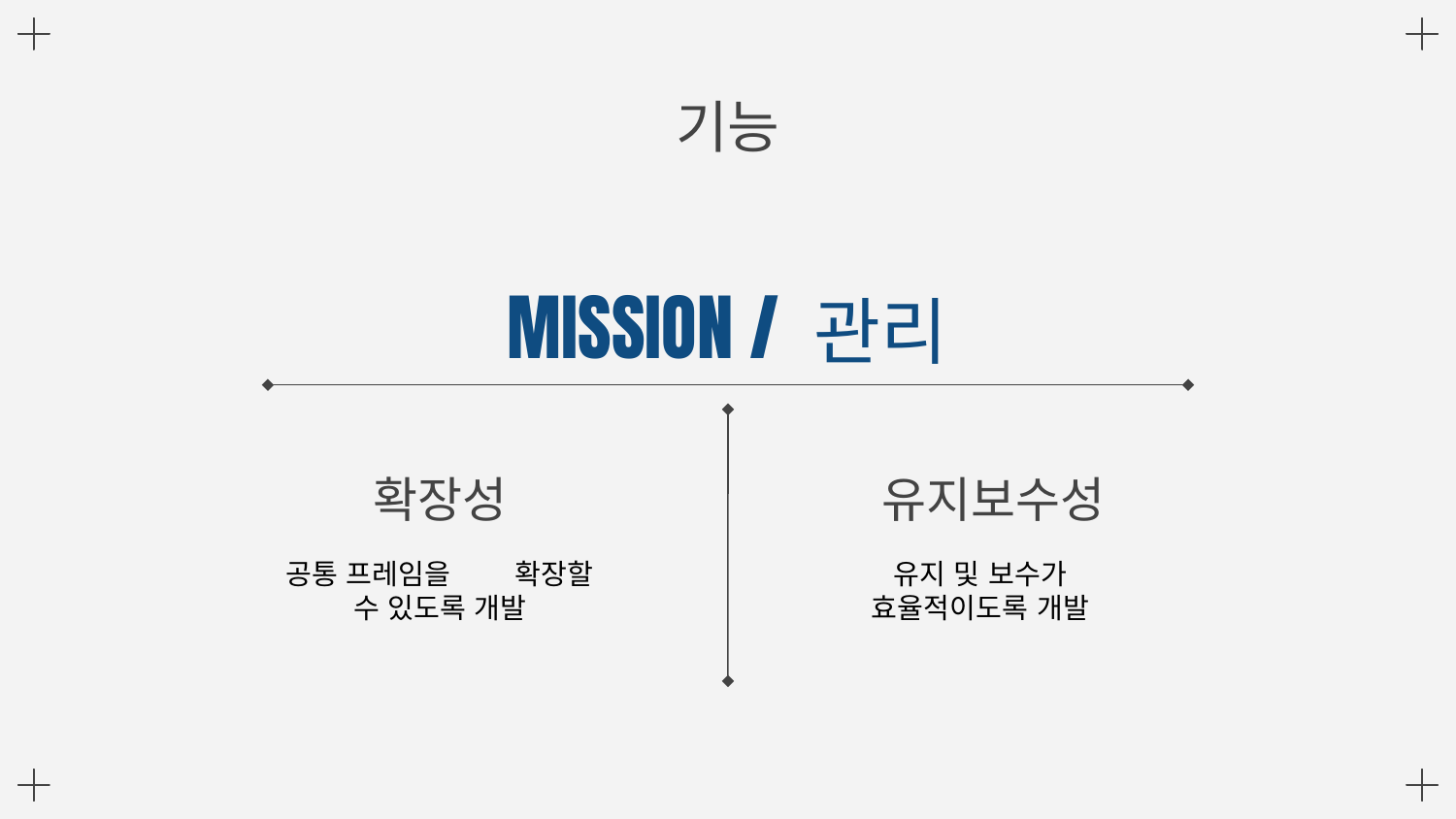

# 기능
MISSION / 관리
확장성
유지보수성
유지 및 보수가 효율적이도록 개발
공통 프레임을        확장할 수 있도록 개발